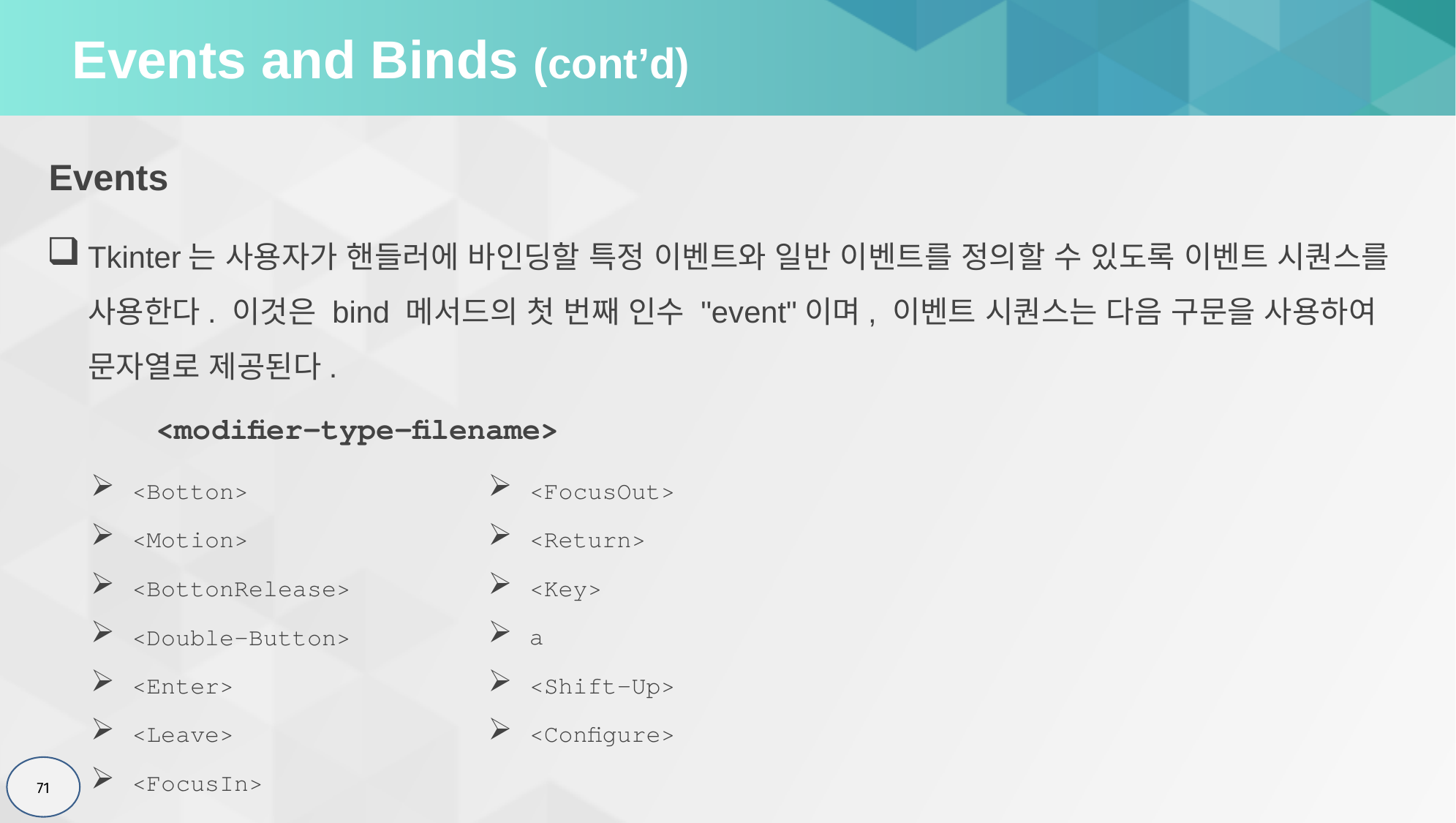

# Events and Binds (cont’d)
Events

Tkinter는 사용자가 핸들러에 바인딩할 특정 이벤트와 일반 이벤트를 정의할 수 있도록 이벤트 시퀀스를 사용한다. 이것은 bind 메서드의 첫 번째 인수 "event"이며, 이벤트 시퀀스는 다음 구문을 사용하여 문자열로 제공된다.
	<modifier-type-filename>

<Botton>
<Motion>
<BottonRelease>
<Double-Button>
<Enter>
<Leave>
<FocusIn>
<FocusOut>
<Return>
<Key>
a
<Shift-Up>
<Configure>